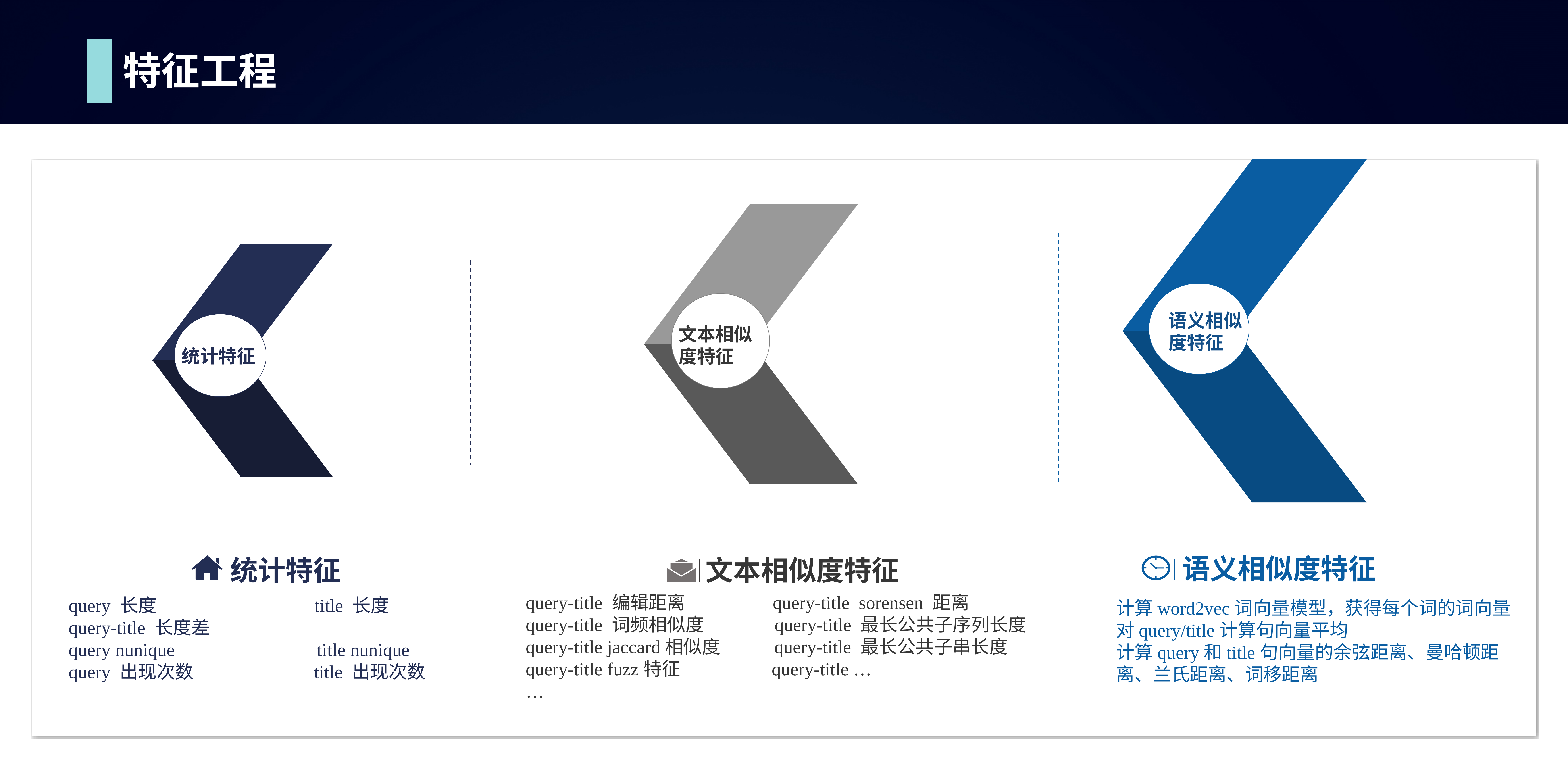

特征工程

语义相似度特征

K

文本相似度特征

统计特征

语义相似度特征

计算word2vec词向量模型，获得每个词的词向量
对query/title计算句向量平均
计算query和title句向量的余弦距离、曼哈顿距离、兰氏距离、词移距离
统计特征

query 长度                                     title 长度
query-title 长度差
query nunique                               title nunique
query 出现次数                            title 出现次数
文本相似度特征

query-title 编辑距离                    query-title  sorensen 距离
query-title 词频相似度                query-title 最长公共子序列长度
query-title jaccard相似度            query-title 最长公共子串长度 query-title fuzz特征                     query-title …
…